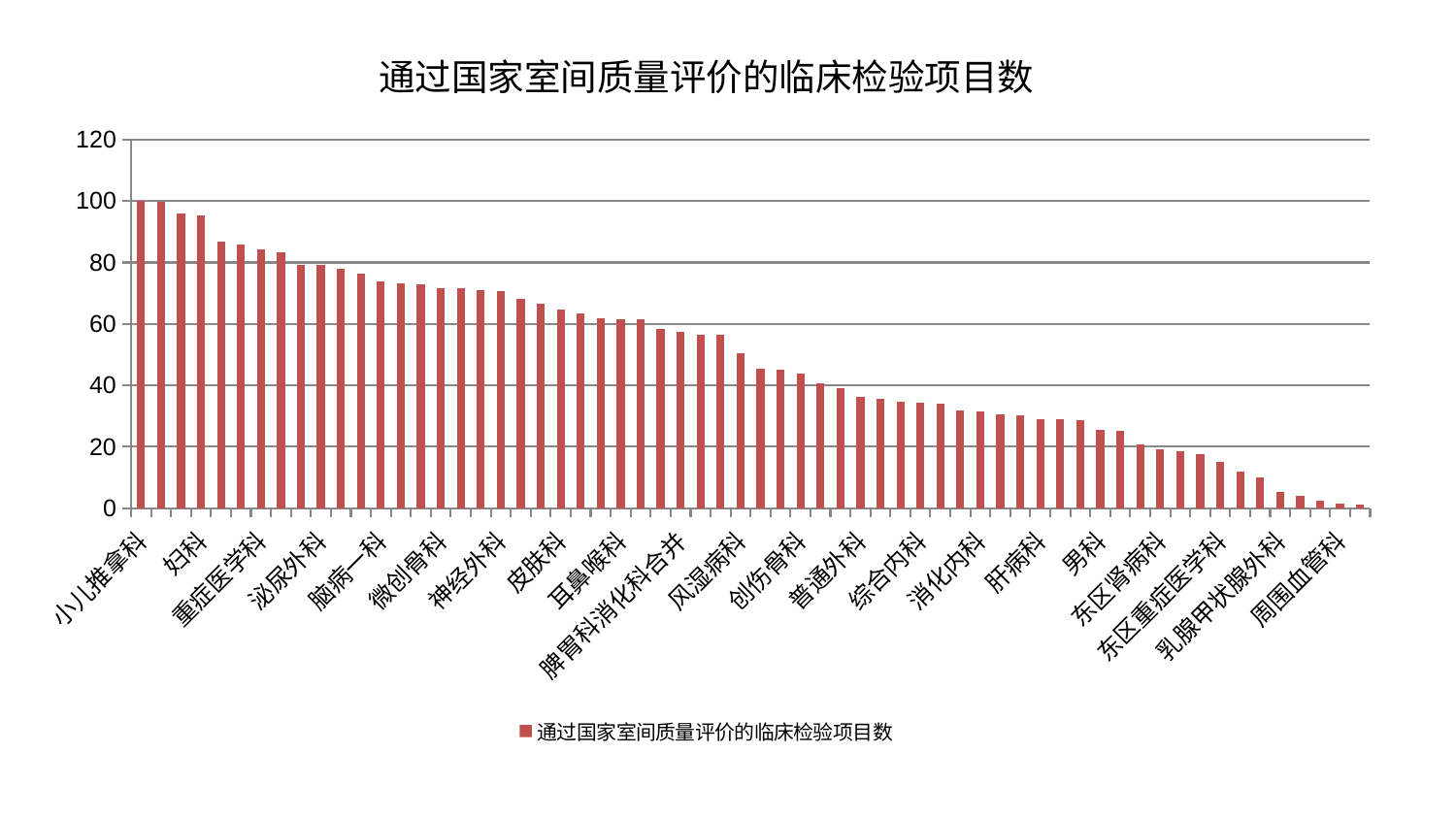

### Chart: 通过国家室间质量评价的临床检验项目数

| Category | 通过国家室间质量评价的临床检验项目数 |
|---|---|
| 小儿推拿科 | 100.0 |
| 肾病科 | 99.73108449037427 |
| 美容皮肤科 | 95.98859500795676 |
| 妇科 | 95.47202990776087 |
| 肾脏内科 | 86.89819383158648 |
| 血液科 | 85.99054369996526 |
| 重症医学科 | 84.1319639751848 |
| 骨科 | 83.2393490136122 |
| 西区重症医学科 | 79.3420440513491 |
| 泌尿外科 | 79.29587195395534 |
| 运动损伤骨科 | 77.95230176924584 |
| 脾胃病科 | 76.32015790820994 |
| 脑病一科 | 73.89844962216436 |
| 身心医学科 | 73.24647940515028 |
| 显微骨科 | 73.02858730683884 |
| 微创骨科 | 71.77454438853607 |
| 脊柱骨科 | 71.6132565297268 |
| 胸外科 | 71.07949125443096 |
| 神经外科 | 70.7667997234743 |
| 针灸科 | 68.30198517680387 |
| 产科 | 66.7466620641047 |
| 皮肤科 | 64.53920623032973 |
| 医院 | 63.41528536812908 |
| 眼科 | 61.78449337095288 |
| 耳鼻喉科 | 61.60069875106507 |
| 呼吸内科 | 61.54599696997965 |
| 中医外治中心 | 58.52482106948812 |
| 脾胃科消化科合并 | 57.43859916016187 |
| 口腔科 | 56.46724465995727 |
| 心病四科 | 56.369655558352534 |
| 风湿病科 | 50.48707783640856 |
| 肛肠科 | 45.39161515532421 |
| 肝胆外科 | 45.25437525249417 |
| 创伤骨科 | 43.902688097817865 |
| 肿瘤内科 | 40.52527158479714 |
| 脑病三科 | 39.0400709925921 |
| 普通外科 | 36.12560719677136 |
| 治未病中心 | 35.50307980366057 |
| 老年医学科 | 34.82332883812302 |
| 综合内科 | 34.28033262050106 |
| 儿科 | 33.89632628744367 |
| 神经内科 | 31.82200957758404 |
| 消化内科 | 31.478256181975645 |
| 小儿骨科 | 30.64284882488298 |
| 妇二科 | 30.172822383722092 |
| 肝病科 | 29.070750719889944 |
| 推拿科 | 28.843606686056916 |
| 关节骨科 | 28.677584000441346 |
| 男科 | 25.447414994936235 |
| 内分泌科 | 25.204981410514037 |
| 心血管内科 | 20.682781819202816 |
| 东区肾病科 | 19.078835943569473 |
| 心病一科 | 18.57124167042124 |
| 中医经典科 | 17.457998830174663 |
| 东区重症医学科 | 15.10316095904688 |
| 妇科妇二科合并 | 11.874293638335626 |
| 康复科 | 9.898433105386037 |
| 乳腺甲状腺外科 | 5.264702072952244 |
| 脑病二科 | 3.951598719520521 |
| 心病二科 | 2.569030895792305 |
| 周围血管科 | 1.6564672806677343 |
| 心病三科 | 1.0994598631265826 |
80